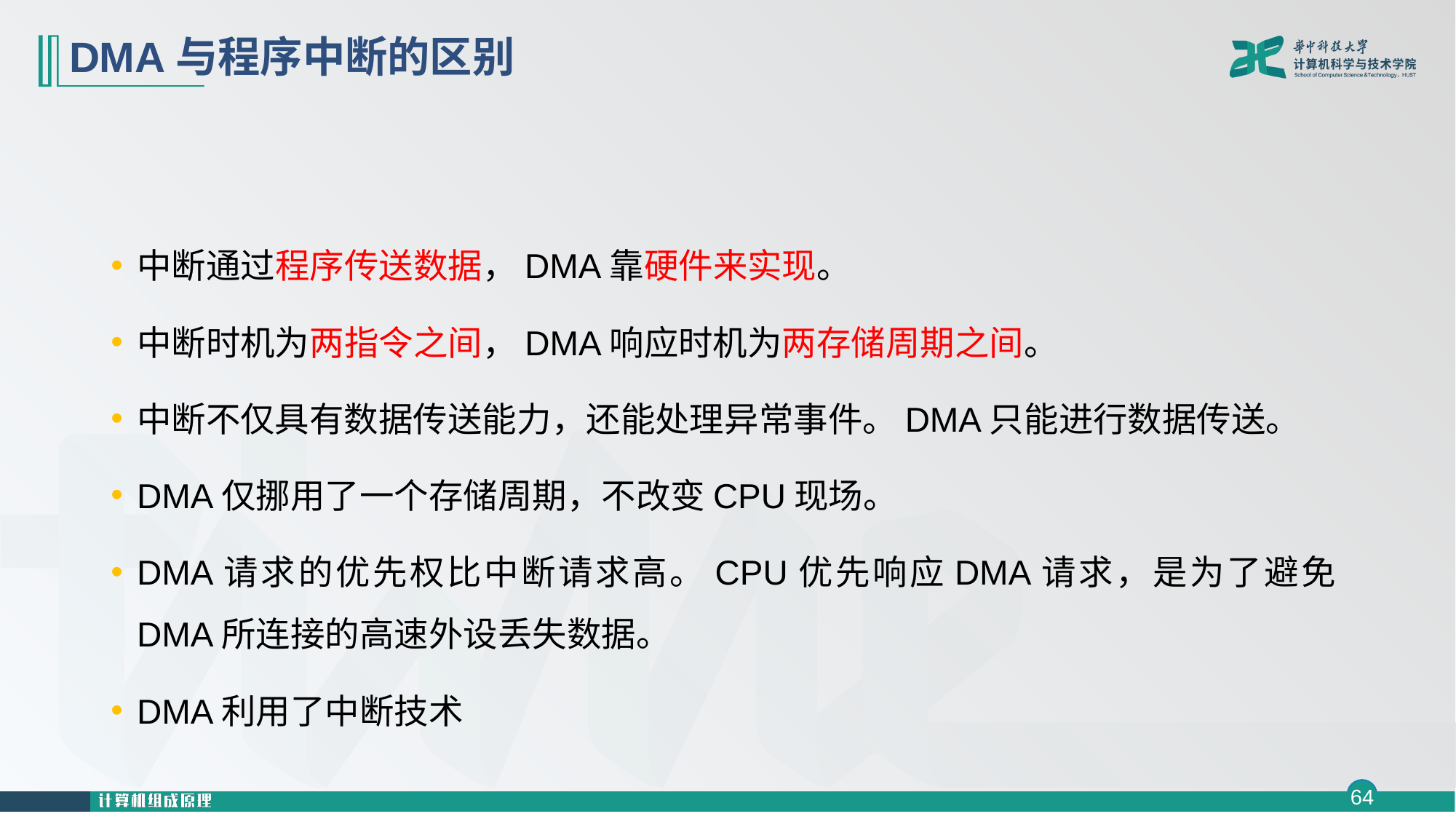

# DMA与程序中断的区别
中断通过程序传送数据，DMA靠硬件来实现。
中断时机为两指令之间，DMA响应时机为两存储周期之间。
中断不仅具有数据传送能力，还能处理异常事件。DMA只能进行数据传送。
DMA仅挪用了一个存储周期，不改变CPU现场。
DMA请求的优先权比中断请求高。CPU优先响应DMA请求，是为了避免DMA所连接的高速外设丢失数据。
DMA利用了中断技术